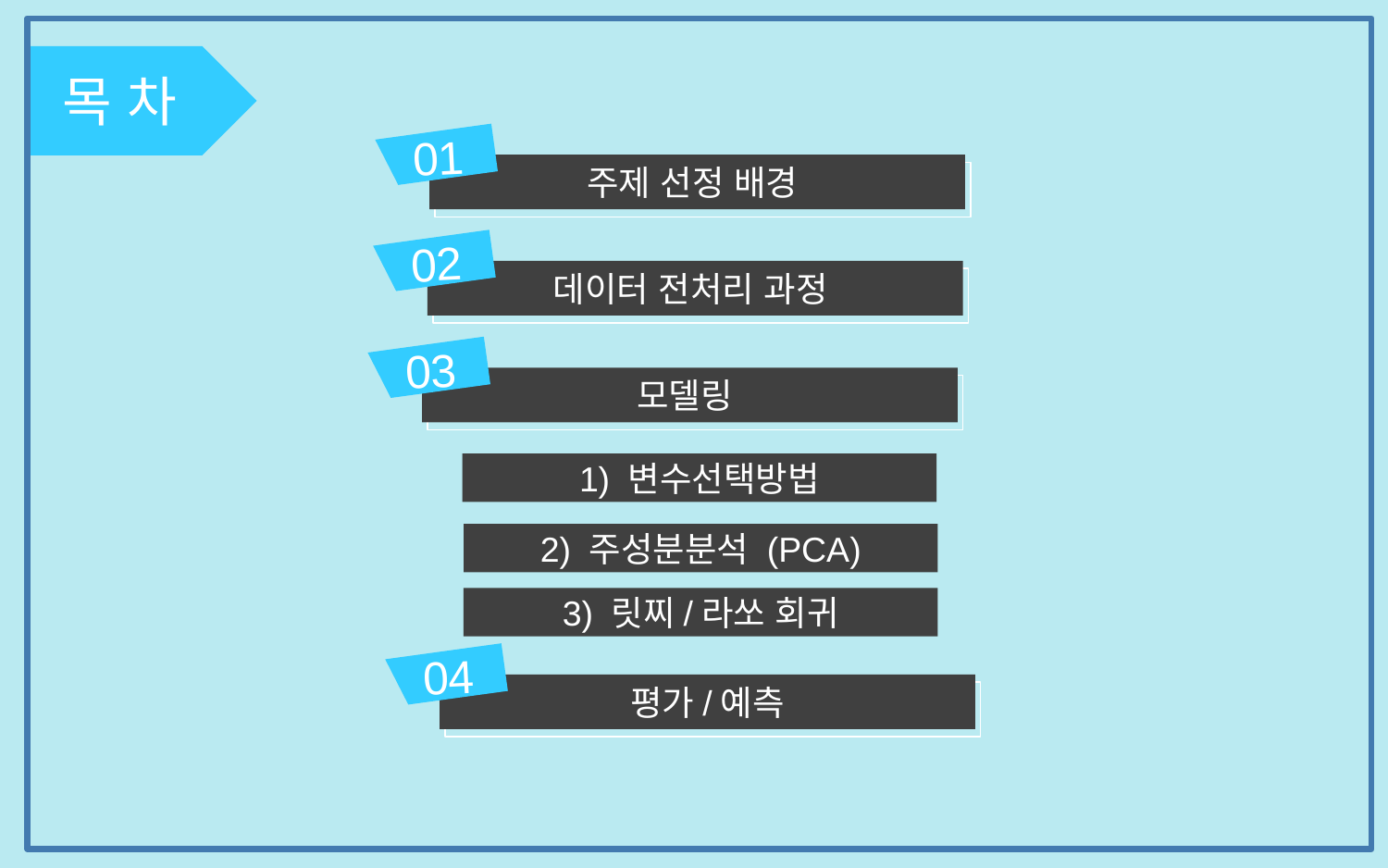

목 차
01

주제 선정 배경

02

데이터 전처리 과정

03

모델링

1) 변수선택방법
2) 주성분분석 (PCA)
3) 릿찌/라쏘 회귀
04

평가/예측